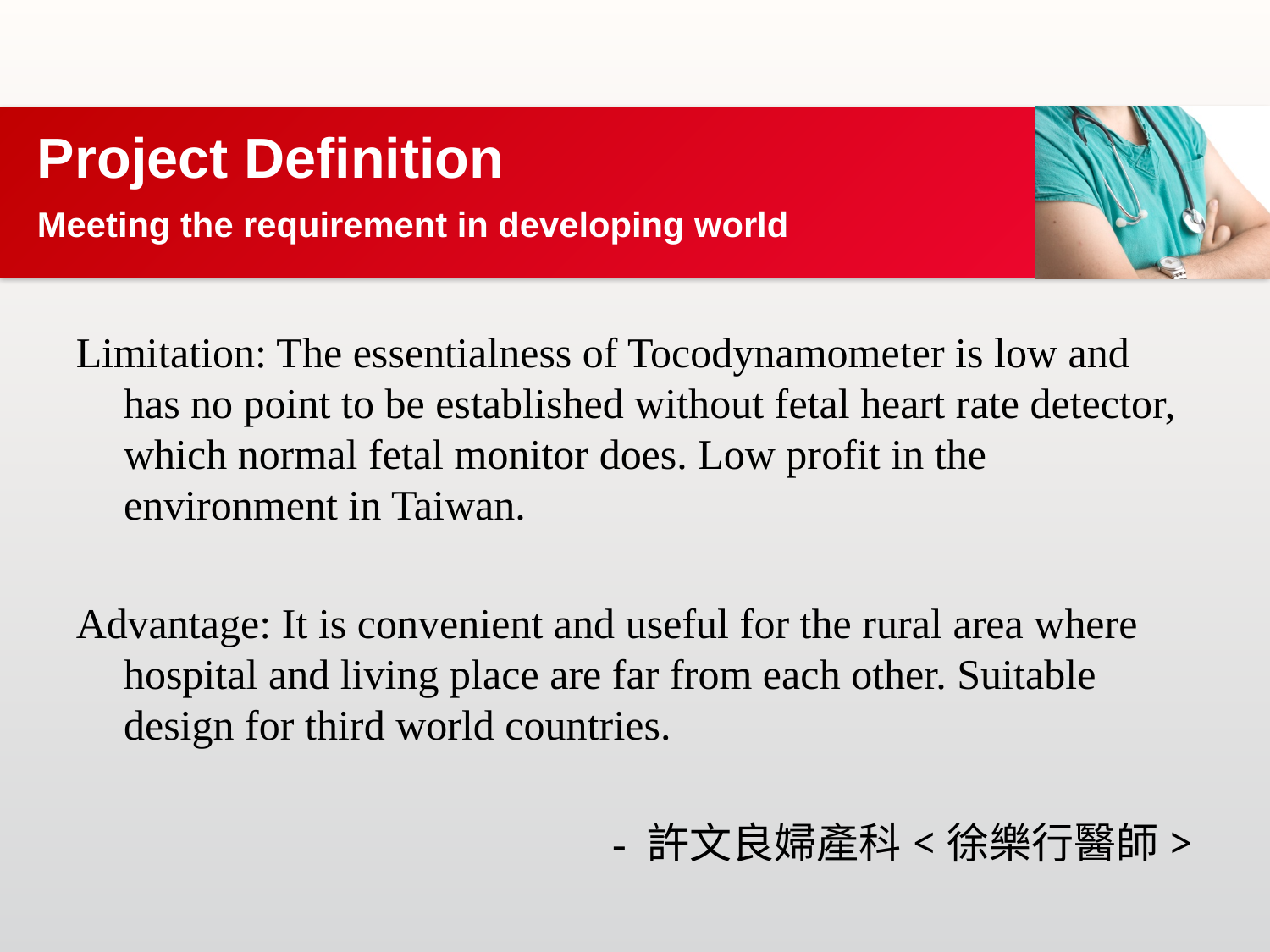

# Project Definition
Meeting the requirement in developing world
Limitation: The essentialness of Tocodynamometer is low and has no point to be established without fetal heart rate detector, which normal fetal monitor does. Low profit in the environment in Taiwan.

Advantage: It is convenient and useful for the rural area where hospital and living place are far from each other. Suitable design for third world countries.

- 許文良婦產科<徐樂行醫師>